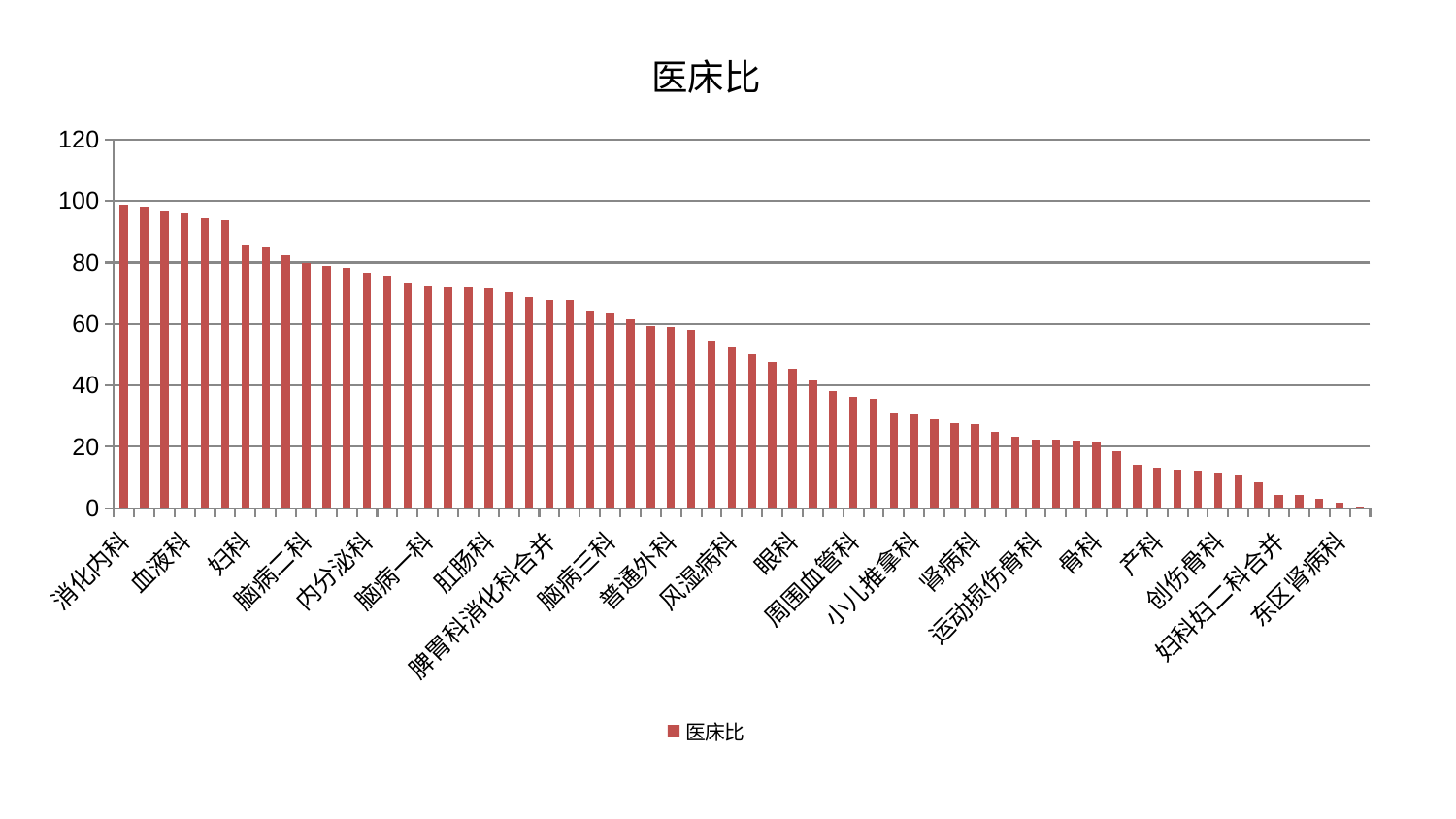

### Chart: 医床比

| Category | 医床比 |
|---|---|
| 消化内科 | 98.83304373327655 |
| 综合内科 | 98.14191494317328 |
| 美容皮肤科 | 96.80801561018204 |
| 血液科 | 96.0797227561259 |
| 肿瘤内科 | 94.2420731469577 |
| 胸外科 | 93.66986607211139 |
| 妇科 | 85.85069786989466 |
| 心病一科 | 84.95011305566507 |
| 西区重症医学科 | 82.32113251527929 |
| 脑病二科 | 79.70334959692653 |
| 推拿科 | 79.04192116649837 |
| 肾脏内科 | 78.11404545799414 |
| 内分泌科 | 76.74972253347141 |
| 针灸科 | 75.86313801830529 |
| 身心医学科 | 73.28987119941594 |
| 脑病一科 | 72.17486570329478 |
| 心病三科 | 71.99682013448772 |
| 男科 | 71.84907706028892 |
| 肛肠科 | 71.73822253116646 |
| 脊柱骨科 | 70.52999483139585 |
| 小儿骨科 | 68.75093359458899 |
| 脾胃科消化科合并 | 67.94031329348205 |
| 肝病科 | 67.72762570250438 |
| 中医经典科 | 64.15645762988518 |
| 脑病三科 | 63.311445034646965 |
| 显微骨科 | 61.67397645681702 |
| 重症医学科 | 59.38995473422373 |
| 普通外科 | 58.88249144211073 |
| 医院 | 57.930921147438916 |
| 东区重症医学科 | 54.4315184518972 |
| 风湿病科 | 52.447975030195735 |
| 康复科 | 50.10811023810105 |
| 皮肤科 | 47.56518461944816 |
| 眼科 | 45.285710591554526 |
| 心血管内科 | 41.49439905002008 |
| 乳腺甲状腺外科 | 38.23425062324341 |
| 周围血管科 | 36.13505432271224 |
| 儿科 | 35.515121020640365 |
| 微创骨科 | 30.9826521347188 |
| 小儿推拿科 | 30.699707155394385 |
| 呼吸内科 | 29.036659495798457 |
| 神经外科 | 27.620958629441205 |
| 肾病科 | 27.50345279723454 |
| 脾胃病科 | 24.958370209371882 |
| 妇二科 | 23.43980761490585 |
| 运动损伤骨科 | 22.330781218762418 |
| 中医外治中心 | 22.30594572630673 |
| 耳鼻喉科 | 22.118130407044557 |
| 骨科 | 21.246971611673217 |
| 神经内科 | 18.651988517405794 |
| 治未病中心 | 14.249328668787209 |
| 产科 | 13.289473142661357 |
| 老年医学科 | 12.712464402220892 |
| 泌尿外科 | 12.334165972149691 |
| 创伤骨科 | 11.689519447474739 |
| 心病四科 | 10.532686852784213 |
| 心病二科 | 8.456218631818713 |
| 妇科妇二科合并 | 4.4672508381842 |
| 肝胆外科 | 4.342427873761134 |
| 口腔科 | 3.186914266561547 |
| 东区肾病科 | 1.681563677357878 |
| 关节骨科 | 0.5362035751421912 |
238